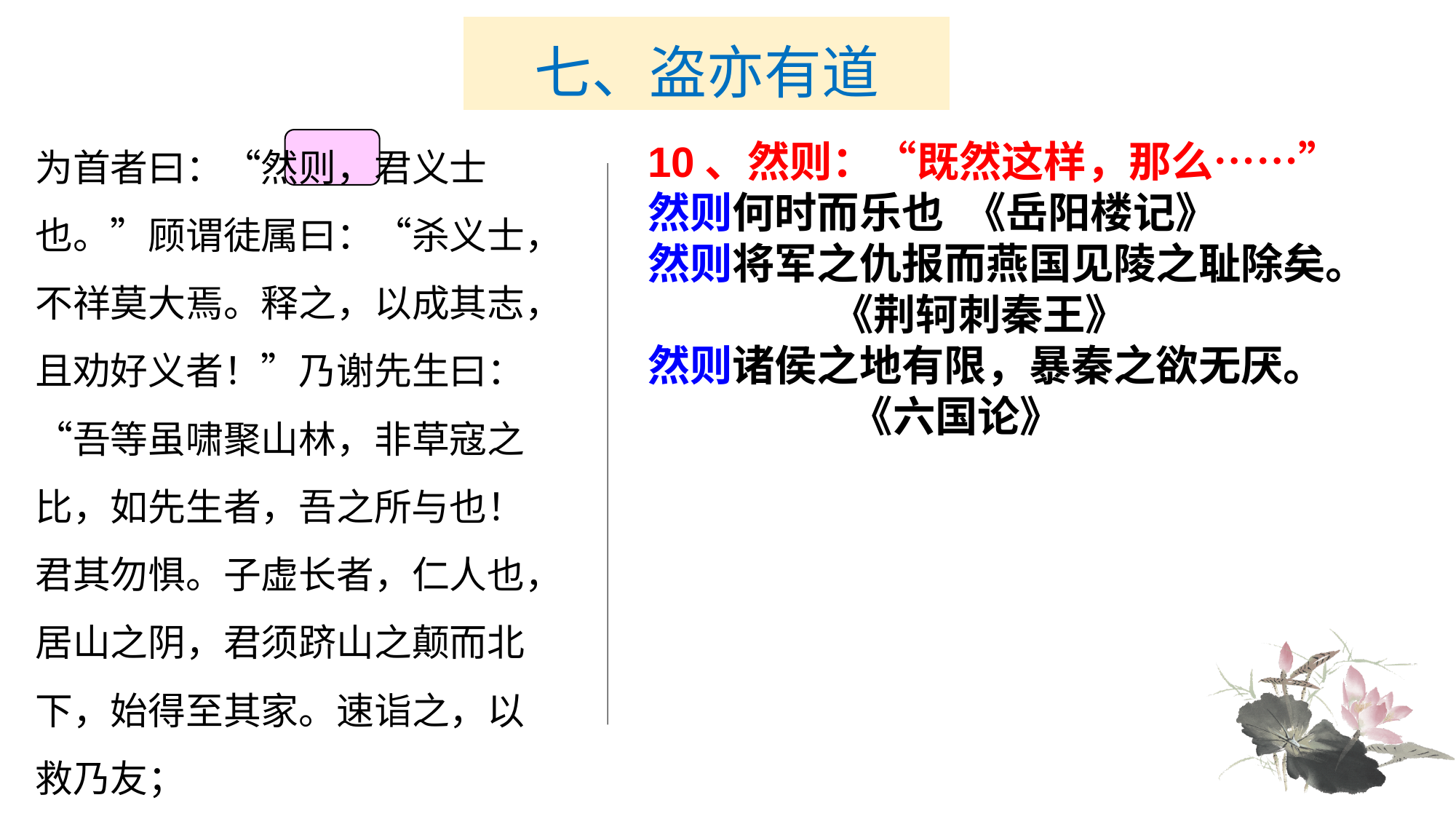

# 七、盗亦有道
为首者曰：“然则，君义士也。”顾谓徒属曰：“杀义士，不祥莫大焉。释之，以成其志，且劝好义者！”乃谢先生曰：“吾等虽啸聚山林，非草寇之比，如先生者，吾之所与也！君其勿惧。子虚长者，仁人也，居山之阴，君须跻山之颠而北下，始得至其家。速诣之，以救乃友；

10、然则：“既然这样，那么……”
然则何时而乐也  《岳阳楼记》
然则将军之仇报而燕国见陵之耻除矣。
                  《荆轲刺秦王》
然则诸侯之地有限，暴秦之欲无厌。
                    《六国论》